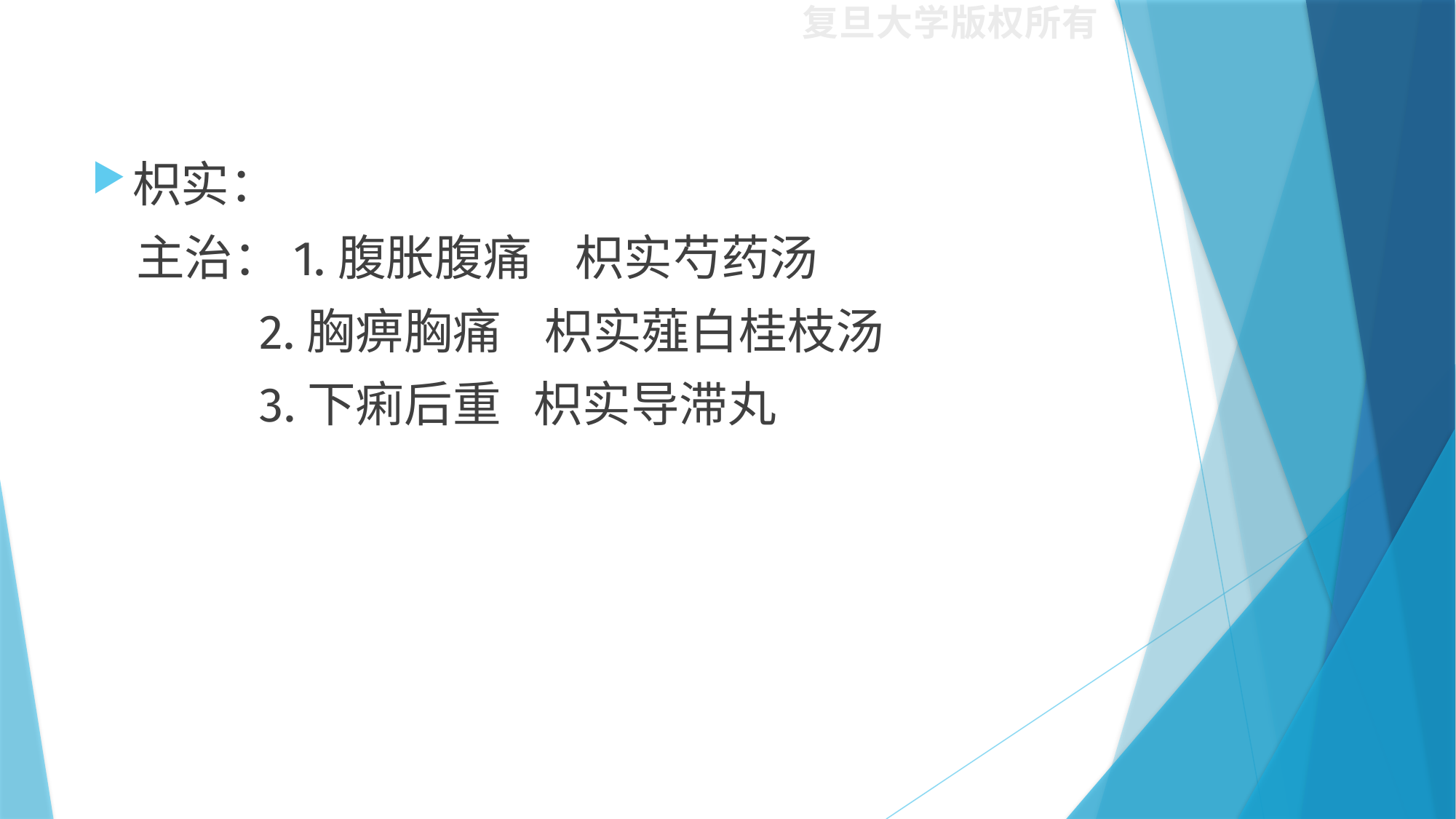

#
枳实：
   主治：1.腹胀腹痛    枳实芍药汤
             2.胸痹胸痛    枳实薤白桂枝汤
             3.下痢后重   枳实导滞丸